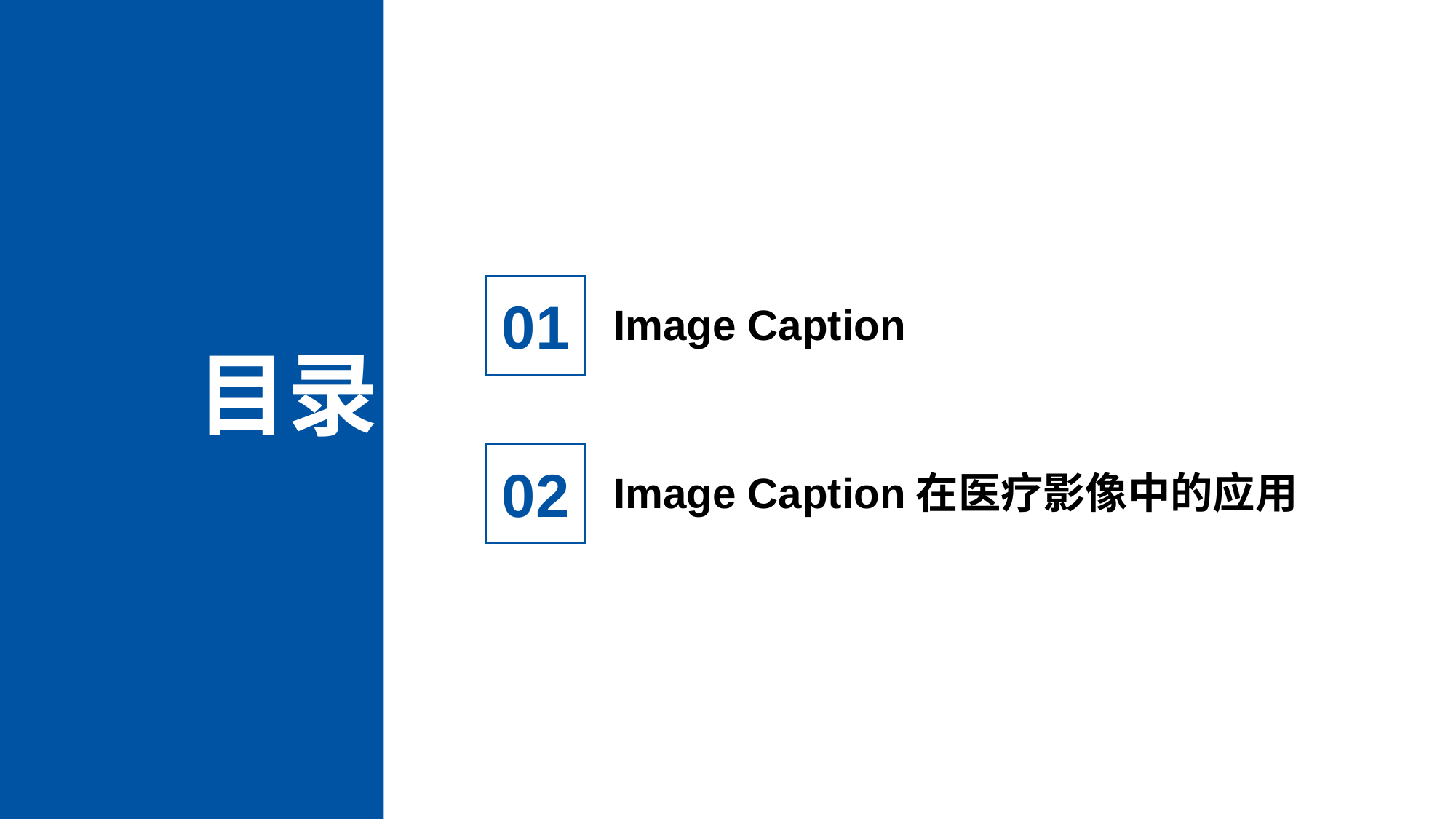

01
Image Caption
目录

02
Image Caption在医疗影像中的应用